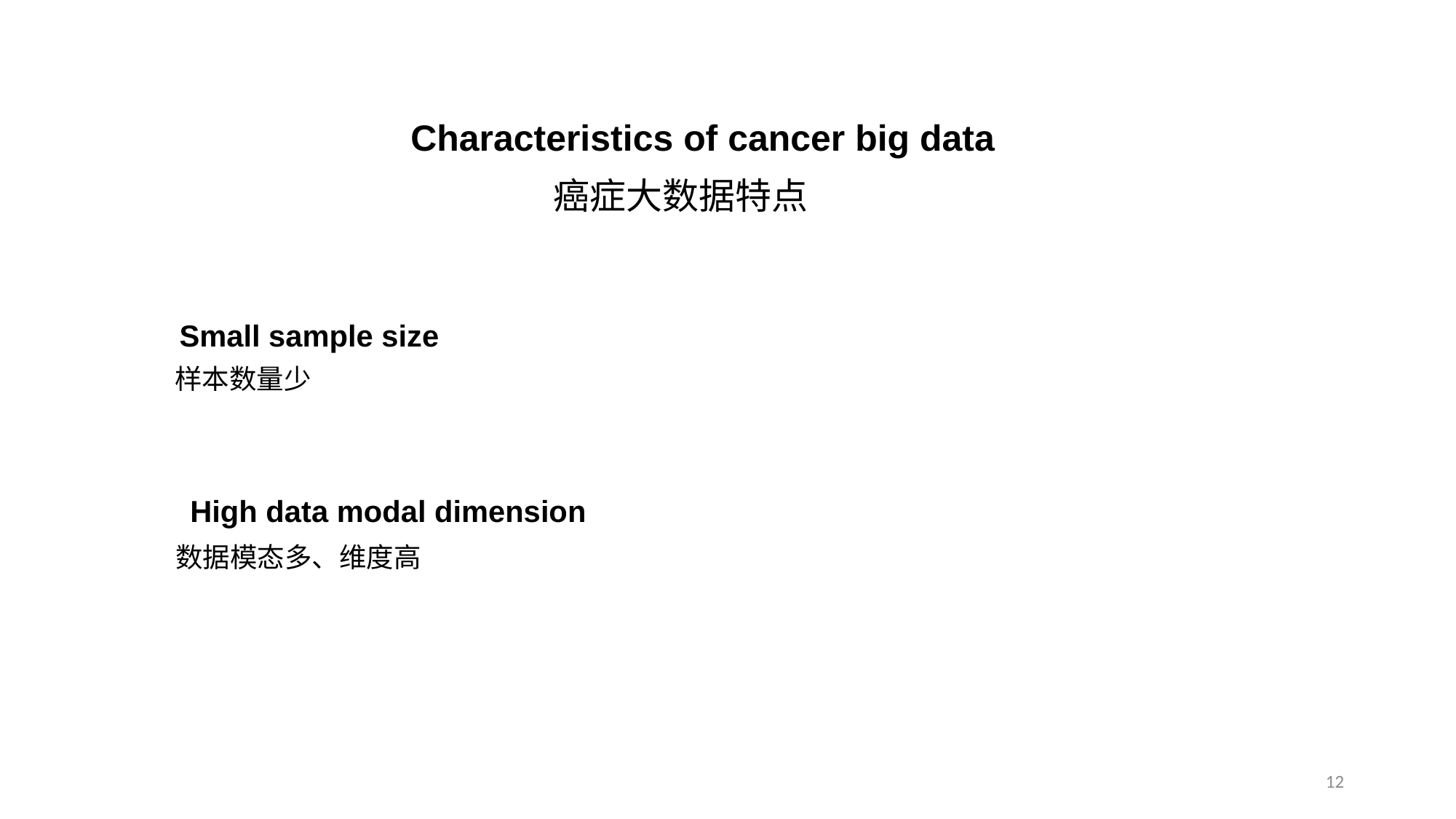

Characteristics of cancer big data
癌症大数据特点
Small sample size
样本数量少
High data modal dimension
数据模态多、维度高
12